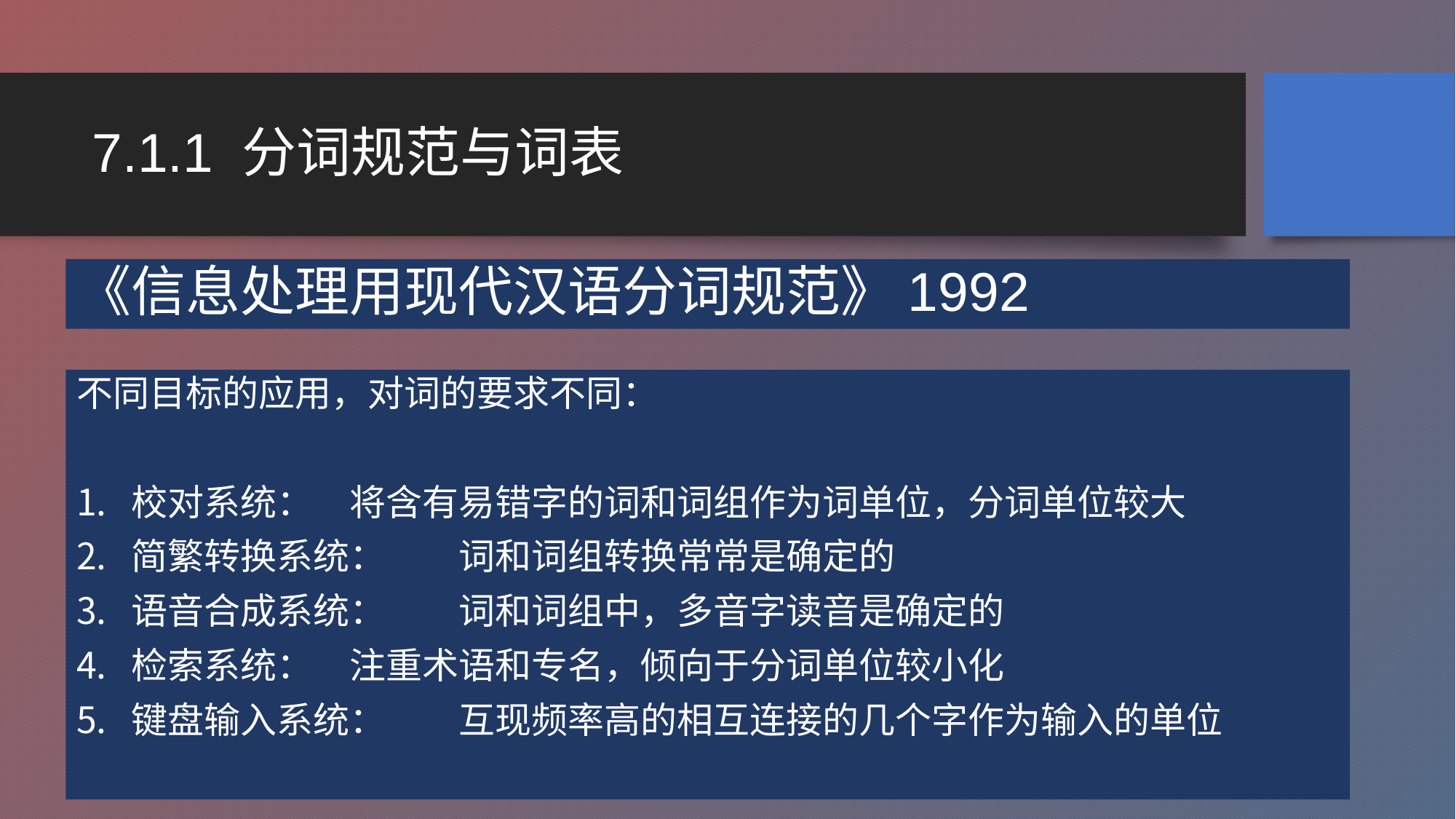

# 7.1.1 分词规范与词表
《信息处理用现代汉语分词规范》1992
不同目标的应用，对词的要求不同：

校对系统：	将含有易错字的词和词组作为词单位，分词单位较大
简繁转换系统：	词和词组转换常常是确定的
语音合成系统：	词和词组中，多音字读音是确定的
检索系统：	注重术语和专名，倾向于分词单位较小化
键盘输入系统：	互现频率高的相互连接的几个字作为输入的单位